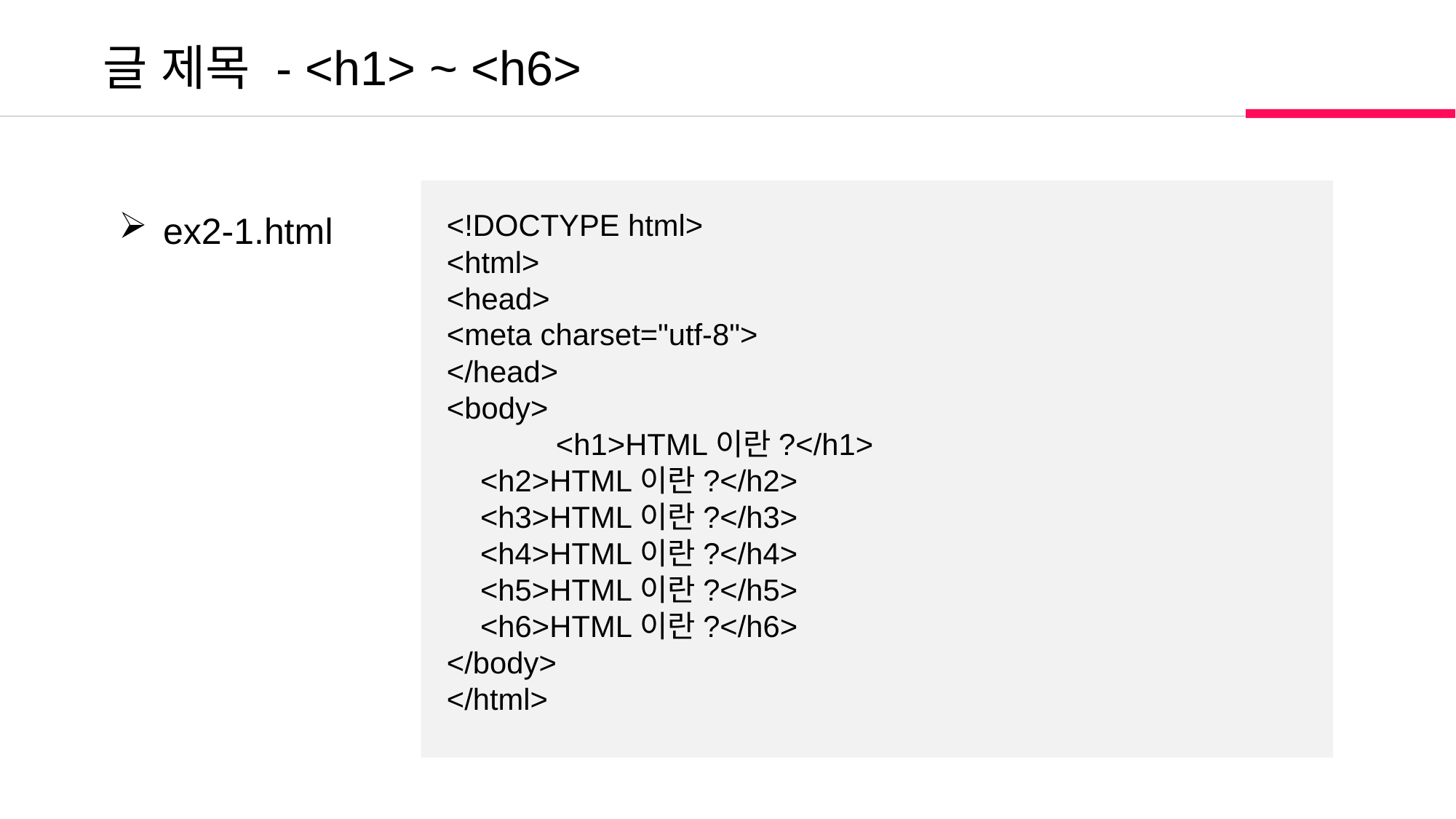

글 제목 - <h1> ~ <h6>

 ex2-1.html
<!DOCTYPE html>
<html>
<head>
<meta charset="utf-8">
</head>
<body>
	<h1>HTML이란?</h1>
    <h2>HTML이란?</h2>
    <h3>HTML이란?</h3>
    <h4>HTML이란?</h4>
    <h5>HTML이란?</h5>
    <h6>HTML이란?</h6>
</body>
</html>